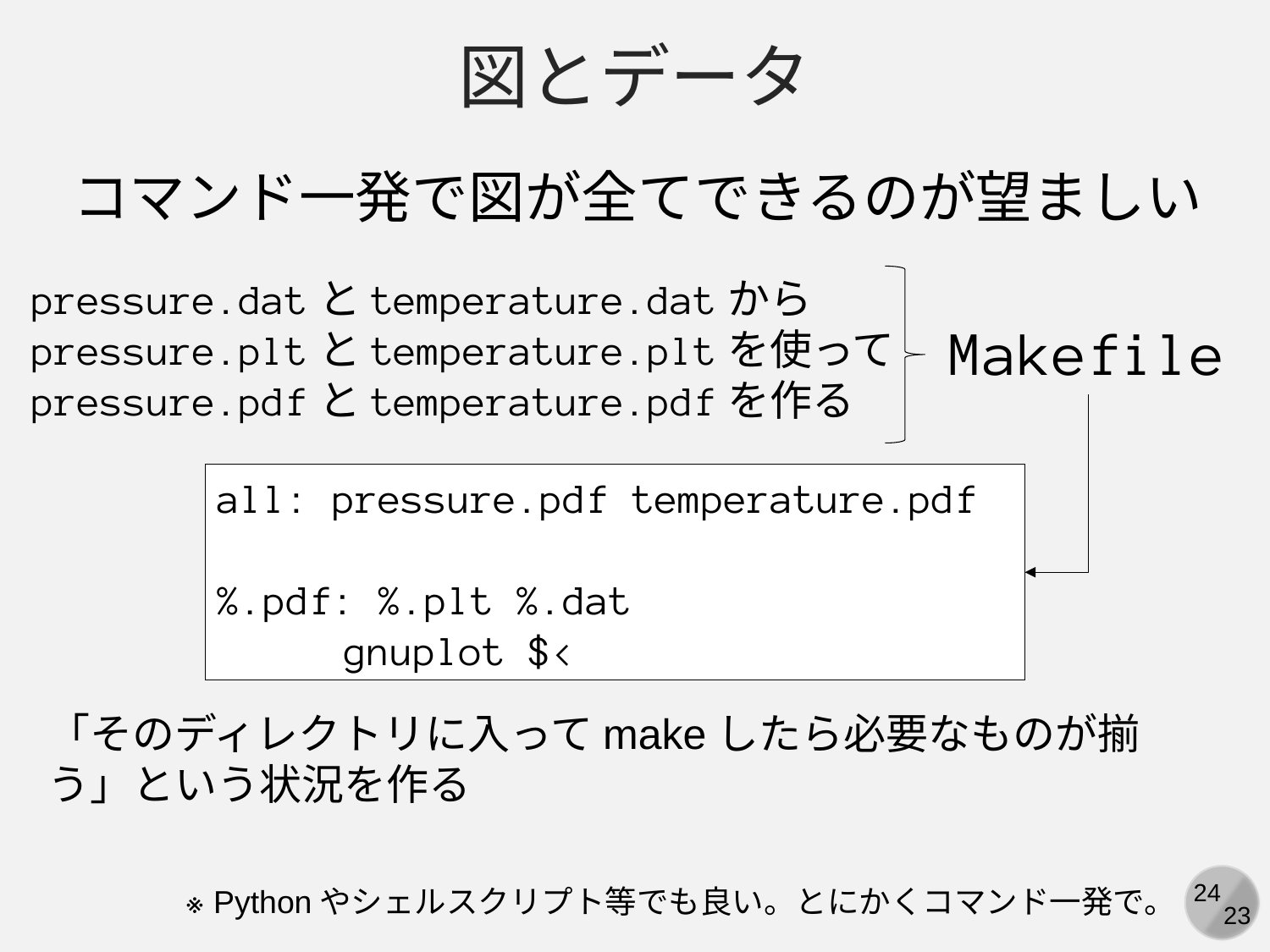

図とデータ
コマンド一発で図が全てできるのが望ましい
pressure.datとtemperature.datから
pressure.pltとtemperature.pltを使って
pressure.pdfとtemperature.pdfを作る

Makefile
all: pressure.pdf temperature.pdf

%.pdf: %.plt %.dat
	gnuplot $<
「そのディレクトリに入ってmakeしたら必要なものが揃う」という状況を作る
※ Pythonやシェルスクリプト等でも良い。とにかくコマンド一発で。